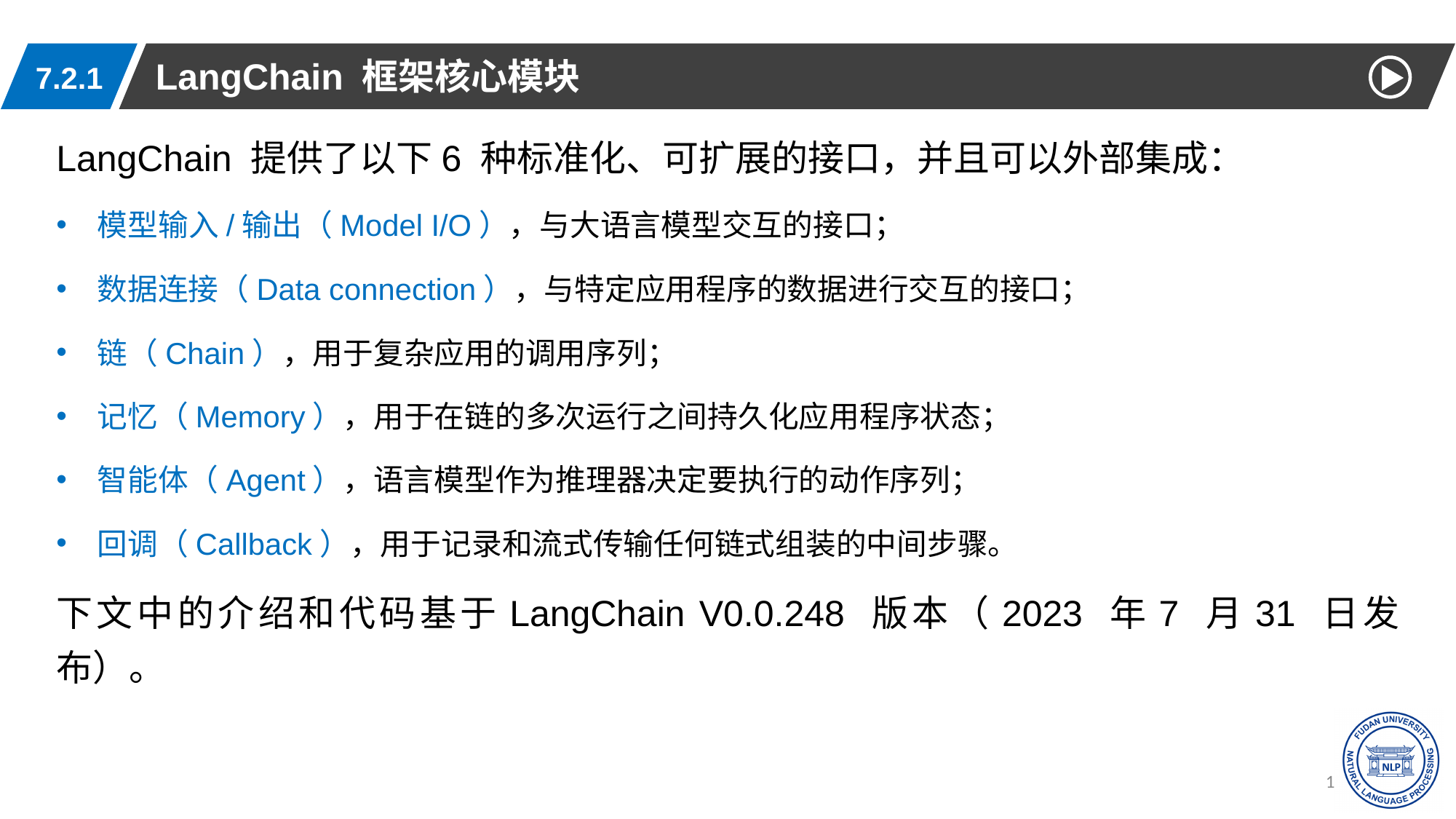

LangChain 框架核心模块
7.2.1

LangChain 提供了以下6 种标准化、可扩展的接口，并且可以外部集成：
模型输入/输出（Model I/O），与大语言模型交互的接口；
数据连接（Data connection），与特定应用程序的数据进行交互的接口；
链（Chain），用于复杂应用的调用序列；
记忆（Memory），用于在链的多次运行之间持久化应用程序状态；
智能体（Agent），语言模型作为推理器决定要执行的动作序列；
回调（Callback），用于记录和流式传输任何链式组装的中间步骤。
下文中的介绍和代码基于LangChain V0.0.248 版本（2023 年7 月31 日发布）。
18